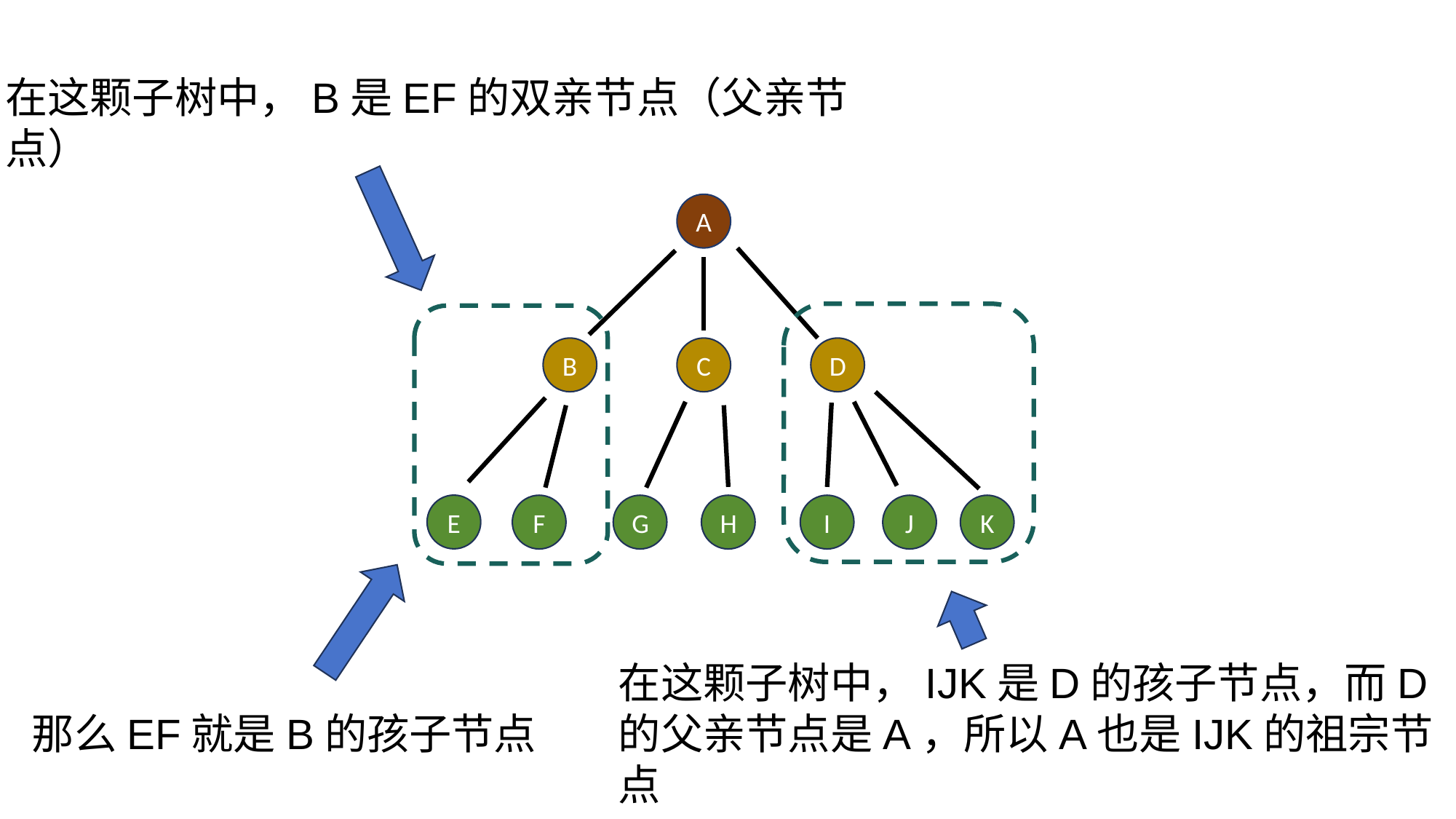

根节点到最远叶子节点的距离，叫做树的深度

在这颗子树中，B是EF的双亲节点（父亲节点）
树
的
每
一
层
叫
做
树
的
层
次

A

B
C
D

E
F
G
H
I
J
K

在这颗子树中，IJK是D的孩子节点，而D的父亲节点是A，所以A也是IJK的祖宗节点
那么EF就是B的孩子节点

叶子根节点到根节点的距离，叫做树的高度